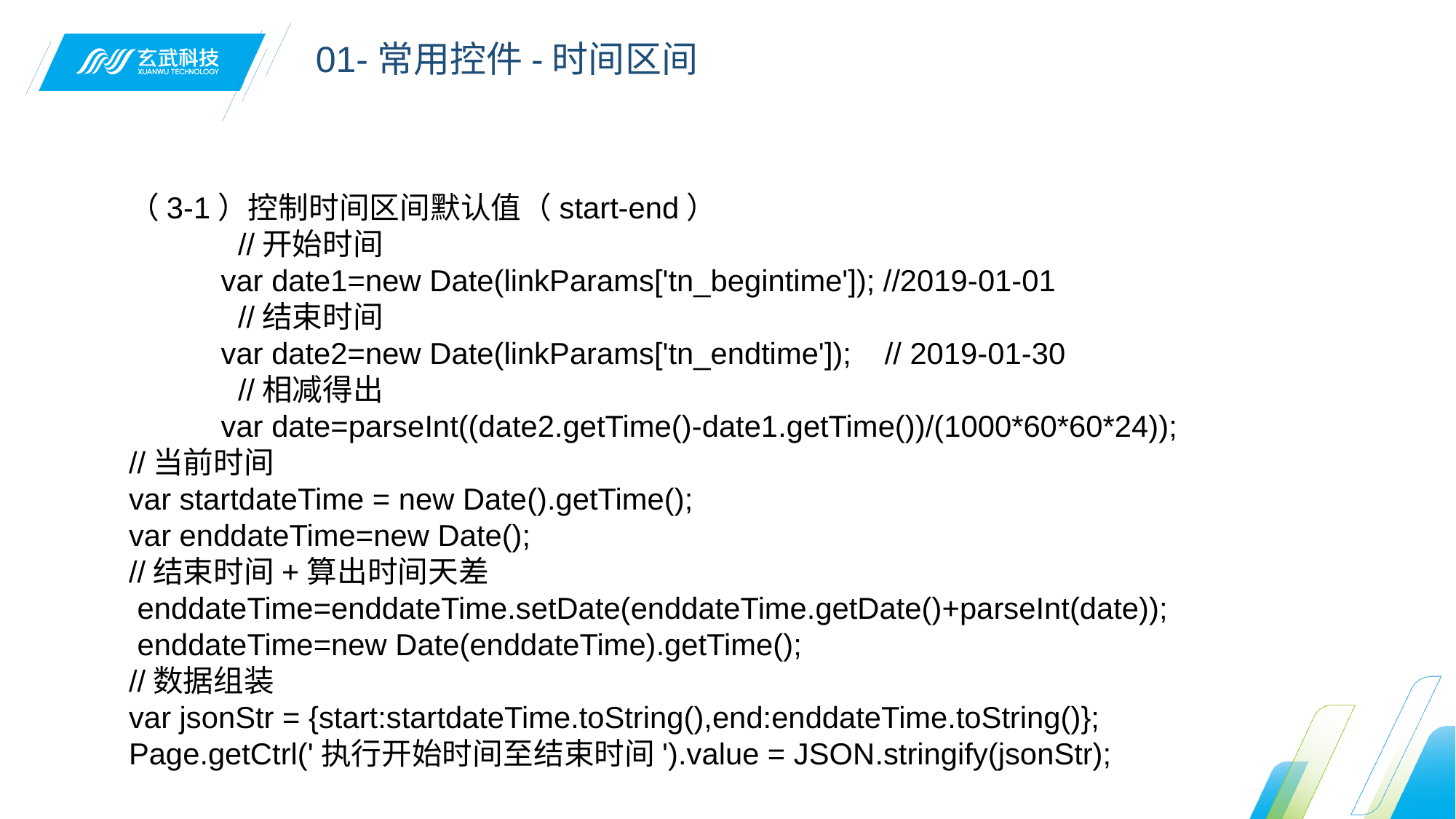

01-常用控件-时间区间
（3-1）控制时间区间默认值（start-end）
	//开始时间
           var date1=new Date(linkParams['tn_begintime']); //2019-01-01
	//结束时间
           var date2=new Date(linkParams['tn_endtime']);    // 2019-01-30
	//相减得出
           var date=parseInt((date2.getTime()-date1.getTime())/(1000*60*60*24));
//当前时间
var startdateTime = new Date().getTime();
var enddateTime=new Date();
//结束时间+算出时间天差
 enddateTime=enddateTime.setDate(enddateTime.getDate()+parseInt(date));
 enddateTime=new Date(enddateTime).getTime();
//数据组装
var jsonStr = {start:startdateTime.toString(),end:enddateTime.toString()};
Page.getCtrl('执行开始时间至结束时间').value = JSON.stringify(jsonStr);